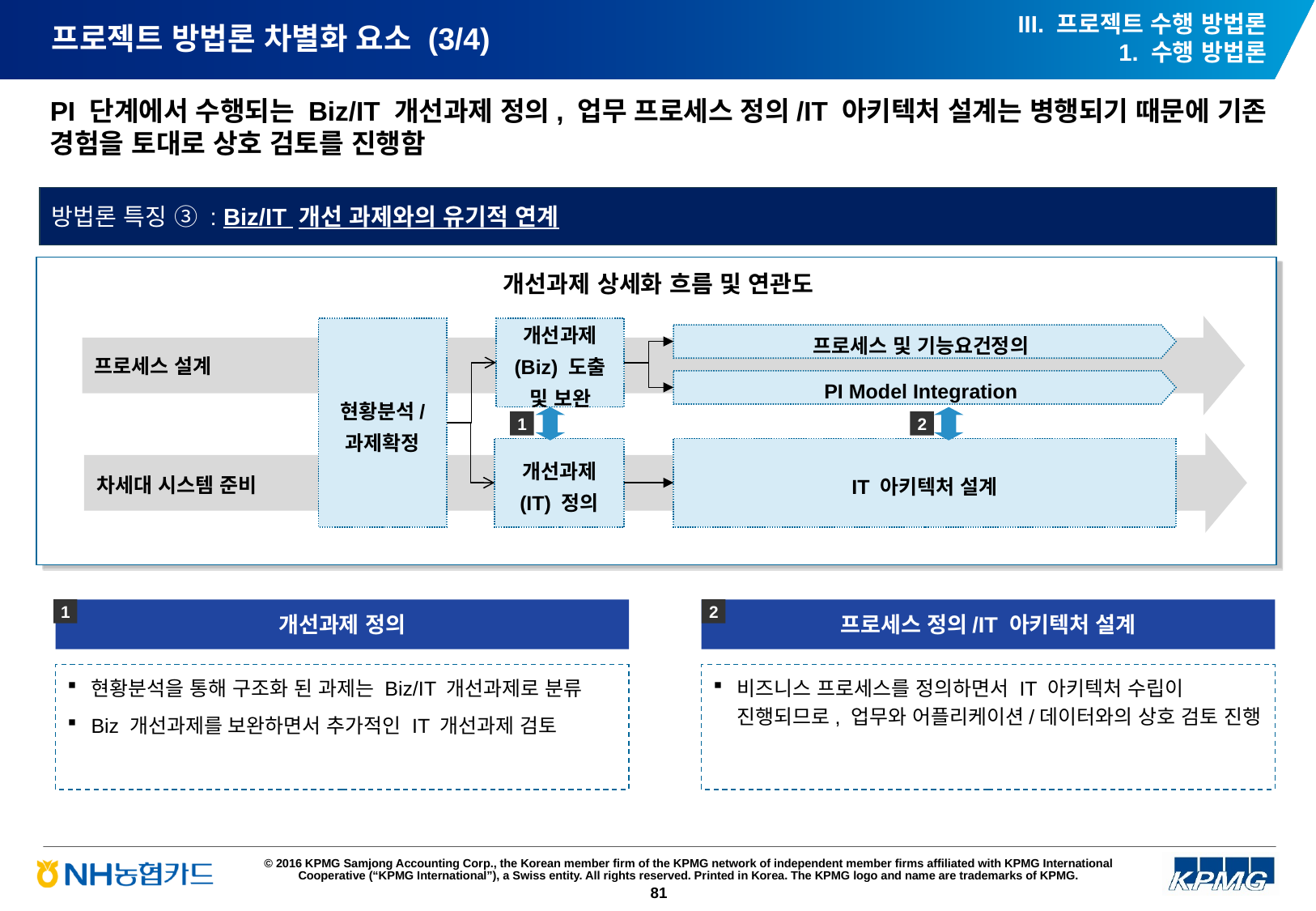

III. 프로젝트 수행 방법론
1. 수행 방법론
# 프로젝트 방법론 차별화 요소 (3/4)
PI 단계에서 수행되는 Biz/IT 개선과제 정의, 업무 프로세스 정의/IT 아키텍처 설계는 병행되기 때문에 기존 경험을 토대로 상호 검토를 진행함
방법론 특징 ③ : Biz/IT 개선 과제와의 유기적 연계

개선과제 상세화 흐름 및 연관도

현황분석/
과제확정
개선과제 (Biz) 도출 및 보완
프로세스 및 기능요건정의
프로세스 설계
PI Model Integration

1
2

개선과제 (IT) 정의
IT 아키텍처 설계
차세대 시스템 준비
2
1
개선과제 정의
프로세스 정의/IT 아키텍처 설계
현황분석을 통해 구조화 된 과제는 Biz/IT 개선과제로 분류
Biz 개선과제를 보완하면서 추가적인 IT 개선과제 검토
비즈니스 프로세스를 정의하면서 IT 아키텍처 수립이 진행되므로, 업무와 어플리케이션/데이터와의 상호 검토 진행